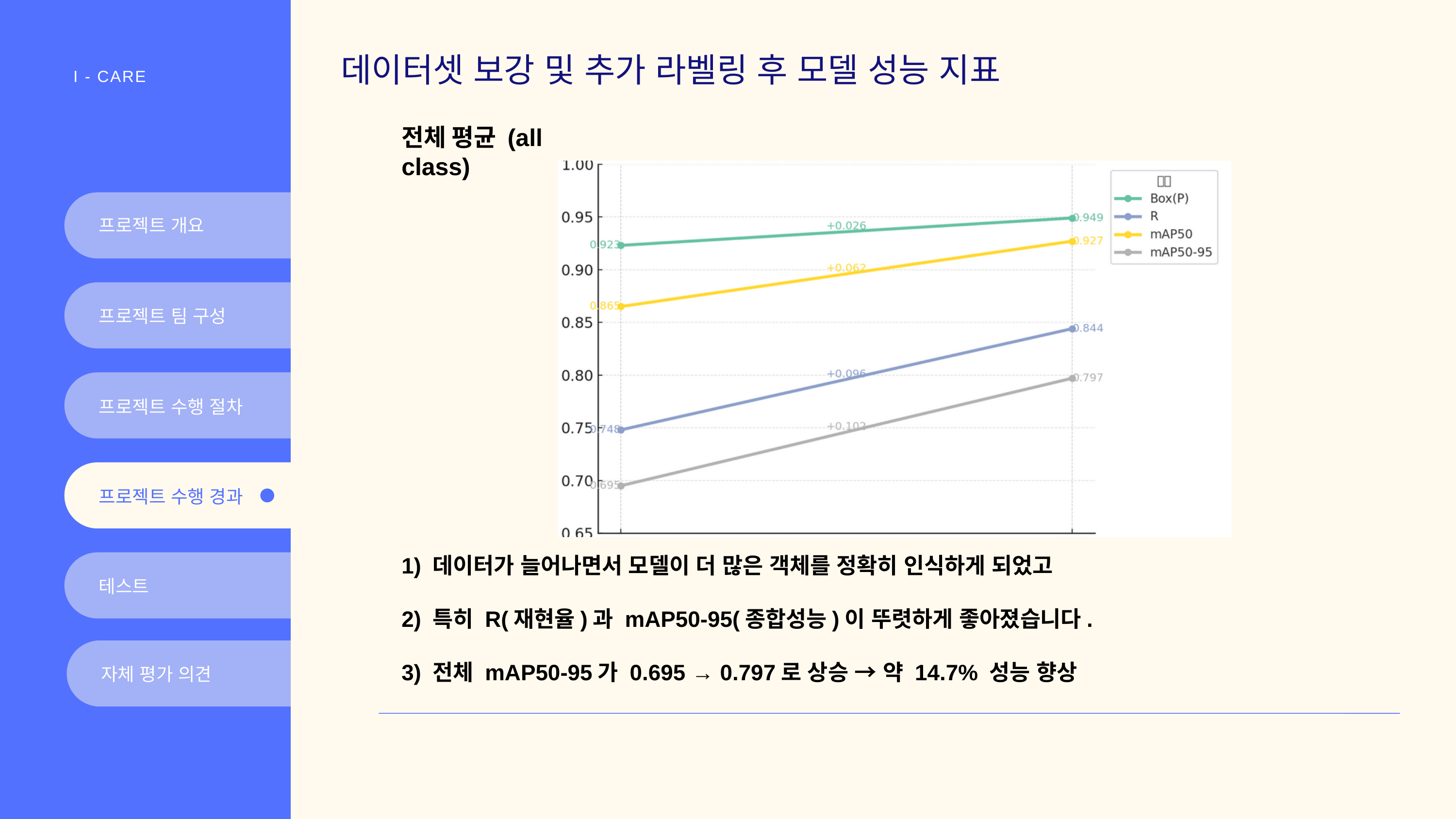

# 데이터셋 보강 및 추가 라벨링 후 모델 성능 지표
I - CARE
전체 평균 (all class)

프로젝트 개요

프로젝트 팀 구성

프로젝트 수행 절차

프로젝트 수행 경과

1) 데이터가 늘어나면서 모델이 더 많은 객체를 정확히 인식하게 되었고

2) 특히 R(재현율)과 mAP50-95(종합성능)이 뚜렷하게 좋아졌습니다.

3) 전체 mAP50-95가 0.695 → 0.797로 상승 → 약 14.7% 성능 향상

테스트

자체 평가 의견